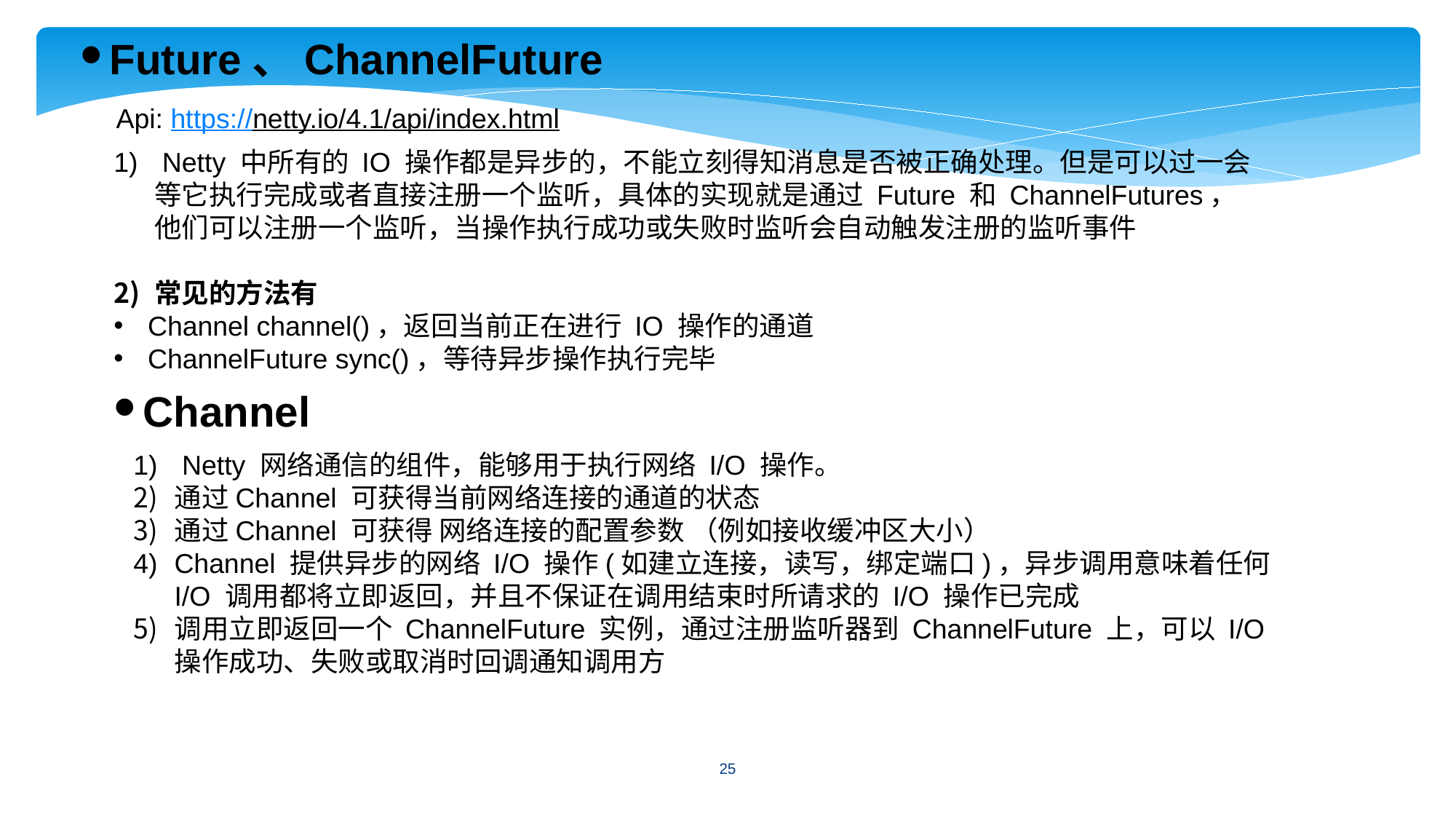

Future、ChannelFuture
Api: https://netty.io/4.1/api/index.html
 Netty 中所有的 IO 操作都是异步的，不能立刻得知消息是否被正确处理。但是可以过一会等它执行完成或者直接注册一个监听，具体的实现就是通过 Future 和 ChannelFutures，他们可以注册一个监听，当操作执行成功或失败时监听会自动触发注册的监听事件

常见的方法有
Channel channel()，返回当前正在进行 IO 操作的通道
ChannelFuture sync()，等待异步操作执行完毕
Channel
 Netty 网络通信的组件，能够用于执行网络 I/O 操作。
通过Channel 可获得当前网络连接的通道的状态
通过Channel 可获得 网络连接的配置参数 （例如接收缓冲区大小）
Channel 提供异步的网络 I/O 操作(如建立连接，读写，绑定端口)，异步调用意味着任何 I/O 调用都将立即返回，并且不保证在调用结束时所请求的 I/O 操作已完成
调用立即返回一个 ChannelFuture 实例，通过注册监听器到 ChannelFuture 上，可以 I/O 操作成功、失败或取消时回调通知调用方
25